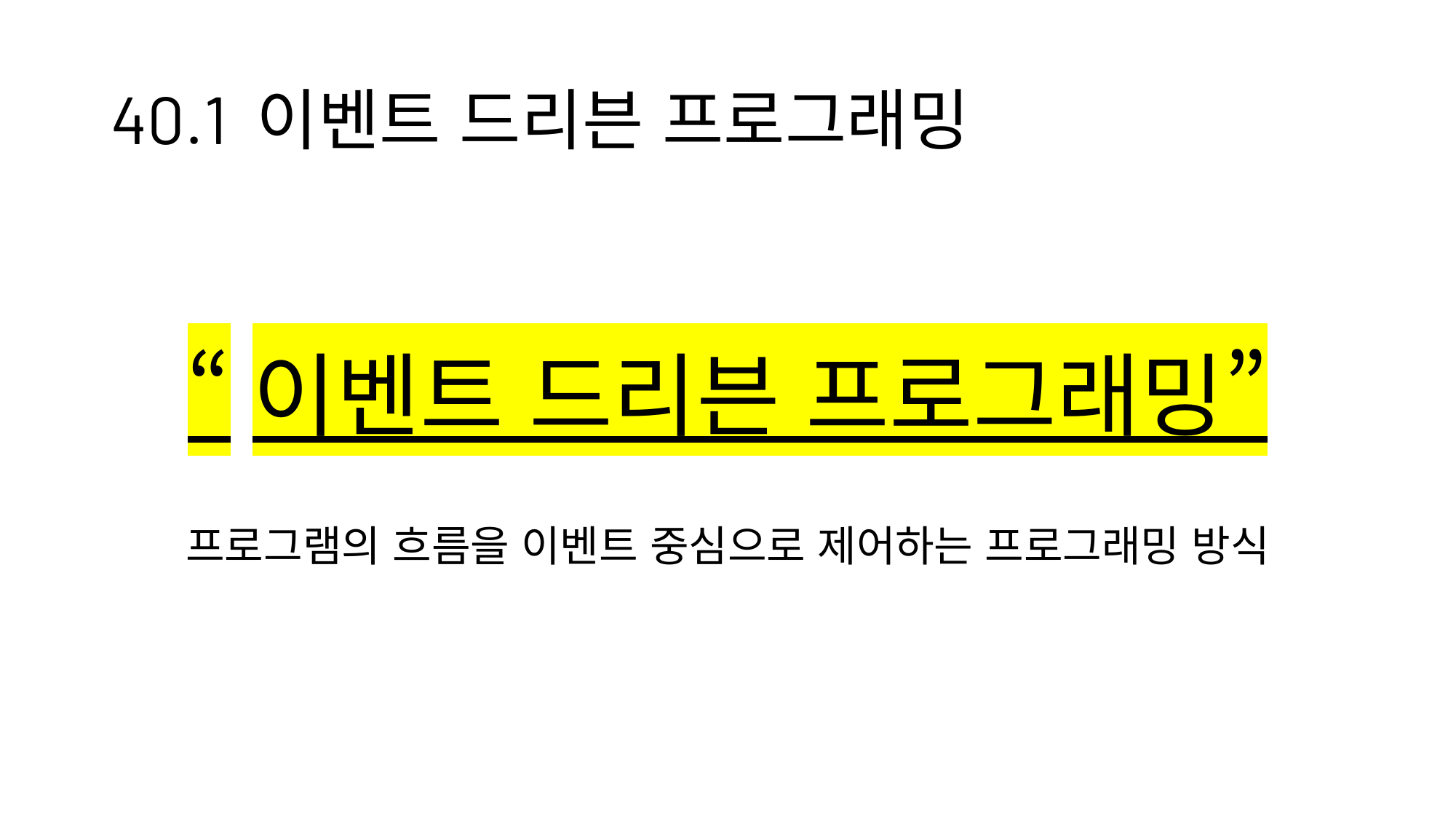

# 40.1 이벤트 드리븐 프로그래밍

“이벤트 드리븐 프로그래밍”

프로그램의 흐름을 이벤트 중심으로 제어하는 프로그래밍 방식